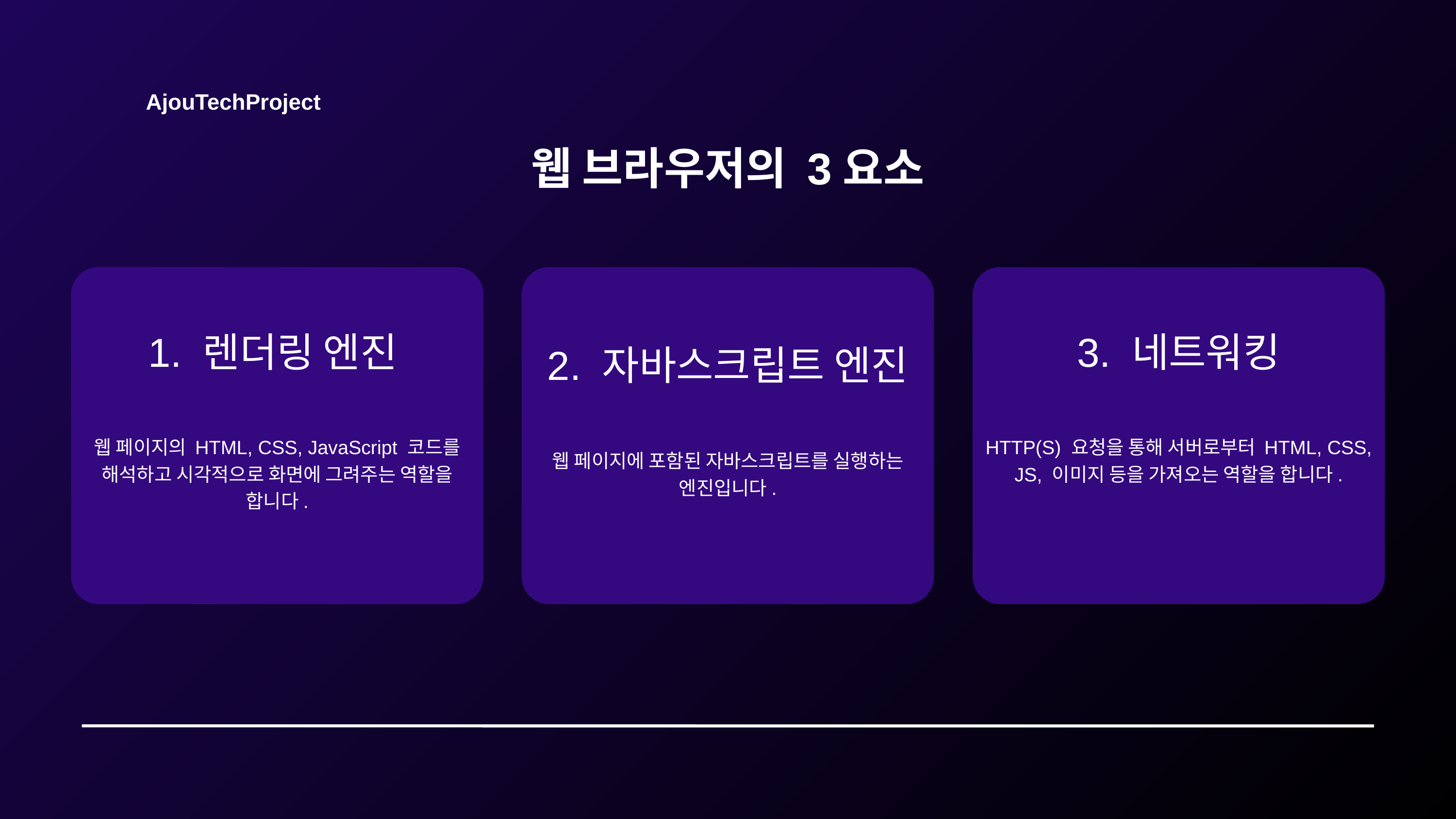

AjouTechProject
웹 브라우저의 3요소

1. 렌더링 엔진

웹 페이지의 HTML, CSS, JavaScript 코드를 해석하고 시각적으로 화면에 그려주는 역할을 합니다.

2. 자바스크립트 엔진

웹 페이지에 포함된 자바스크립트를 실행하는 엔진입니다.

3. 네트워킹

HTTP(S) 요청을 통해 서버로부터 HTML, CSS, JS, 이미지 등을 가져오는 역할을 합니다.